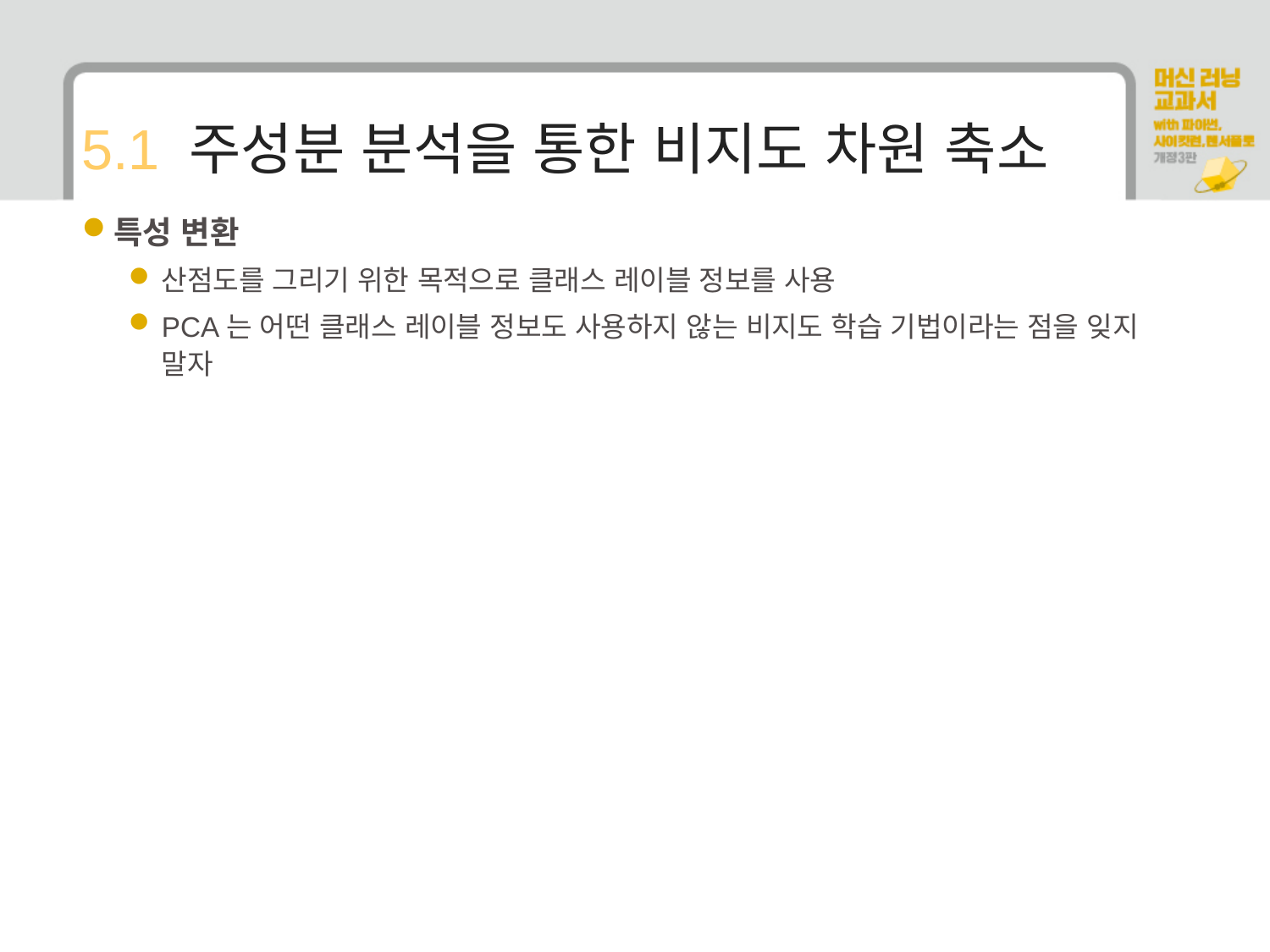

# 5.1 주성분 분석을 통한 비지도 차원 축소
특성 변환
산점도를 그리기 위한 목적으로 클래스 레이블 정보를 사용
PCA는 어떤 클래스 레이블 정보도 사용하지 않는 비지도 학습 기법이라는 점을 잊지 말자